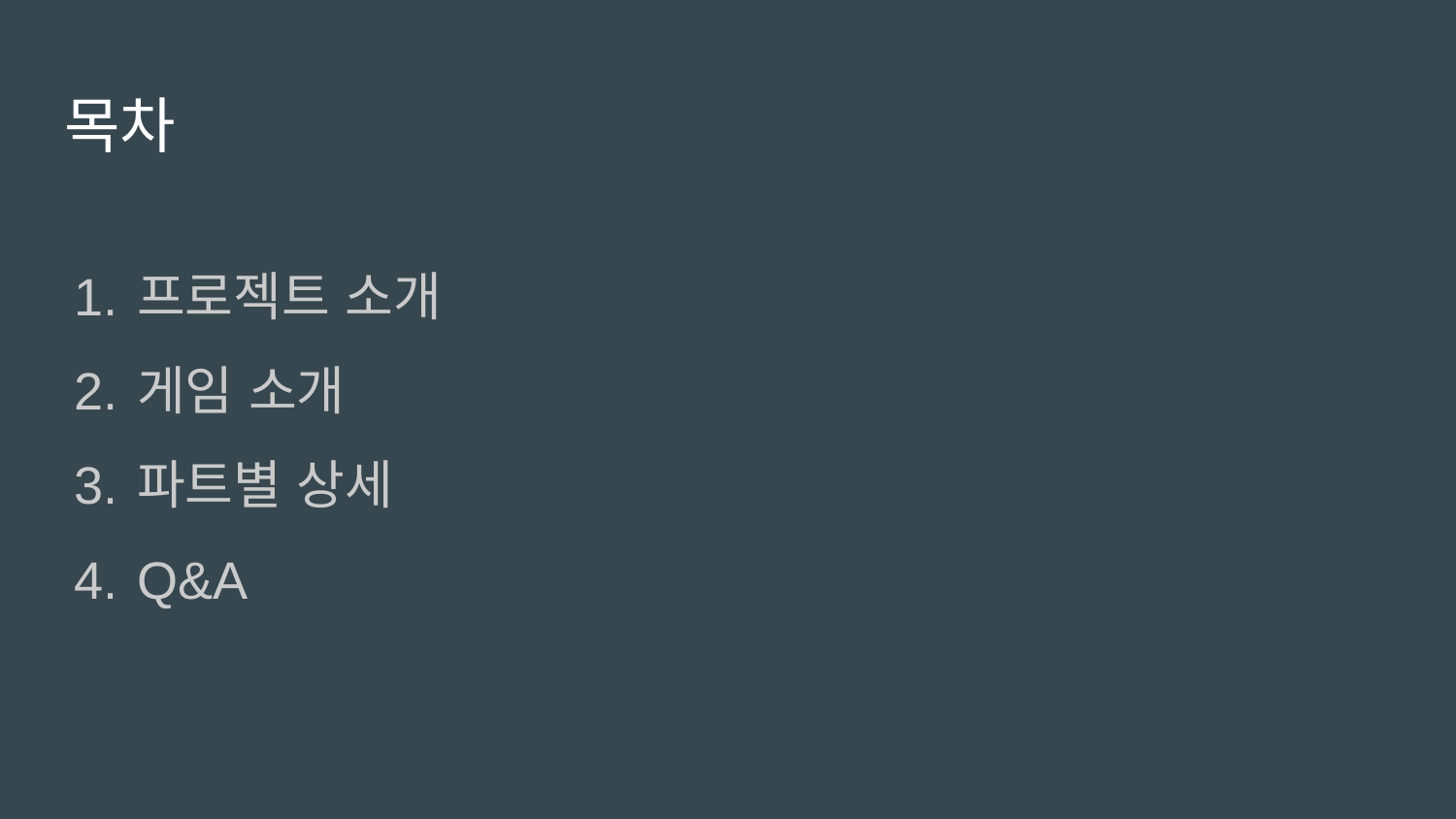

# 목차

프로젝트 소개
게임 소개
파트별 상세
Q&A